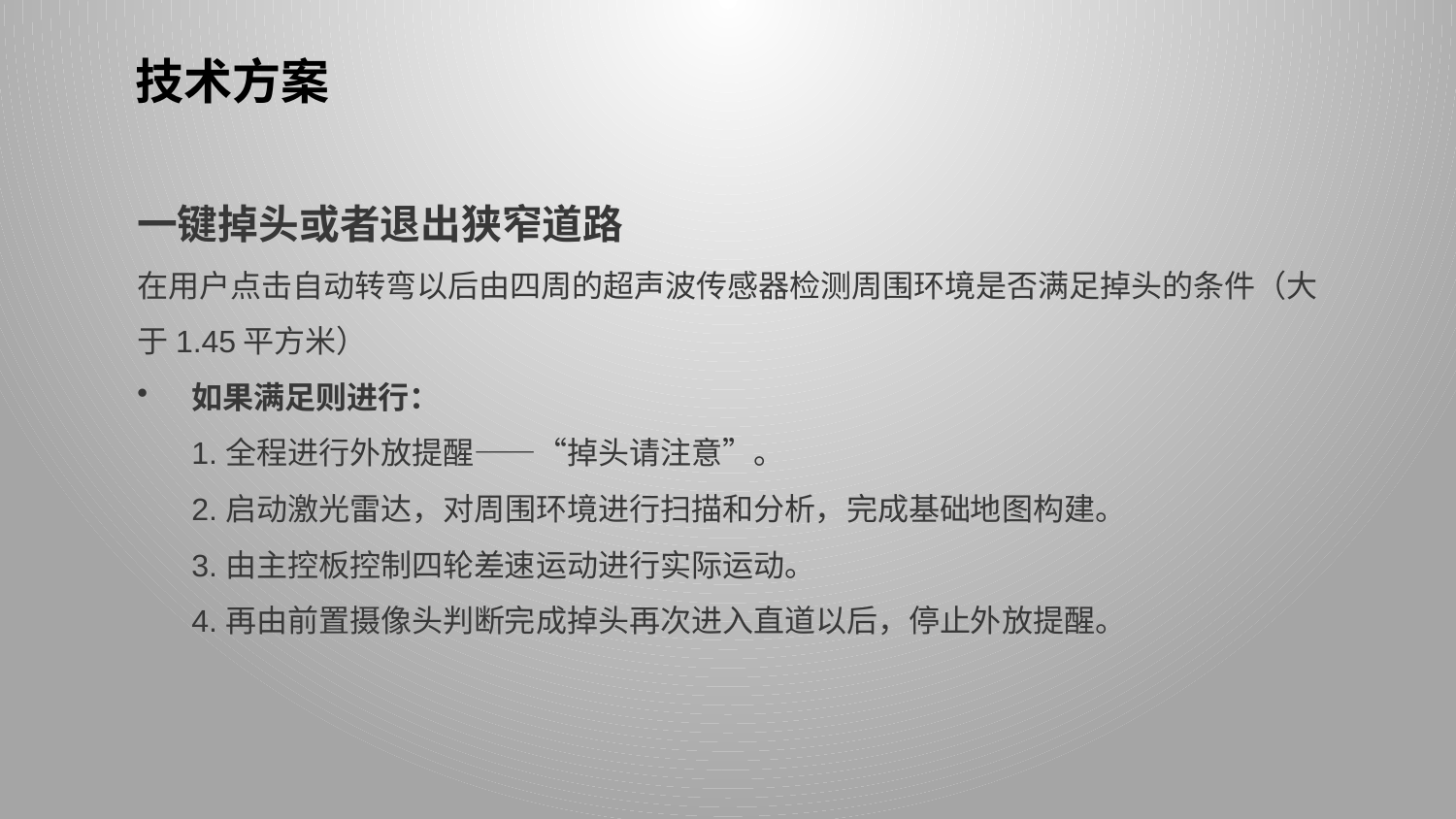

技术方案
一键掉头或者退出狭窄道路
在用户点击自动转弯以后由四周的超声波传感器检测周围环境是否满足掉头的条件（大于1.45平方米）
如果满足则进行：
1.全程进行外放提醒——“掉头请注意”。
2.启动激光雷达，对周围环境进行扫描和分析，完成基础地图构建。
3.由主控板控制四轮差速运动进行实际运动。
4.再由前置摄像头判断完成掉头再次进入直道以后，停止外放提醒。